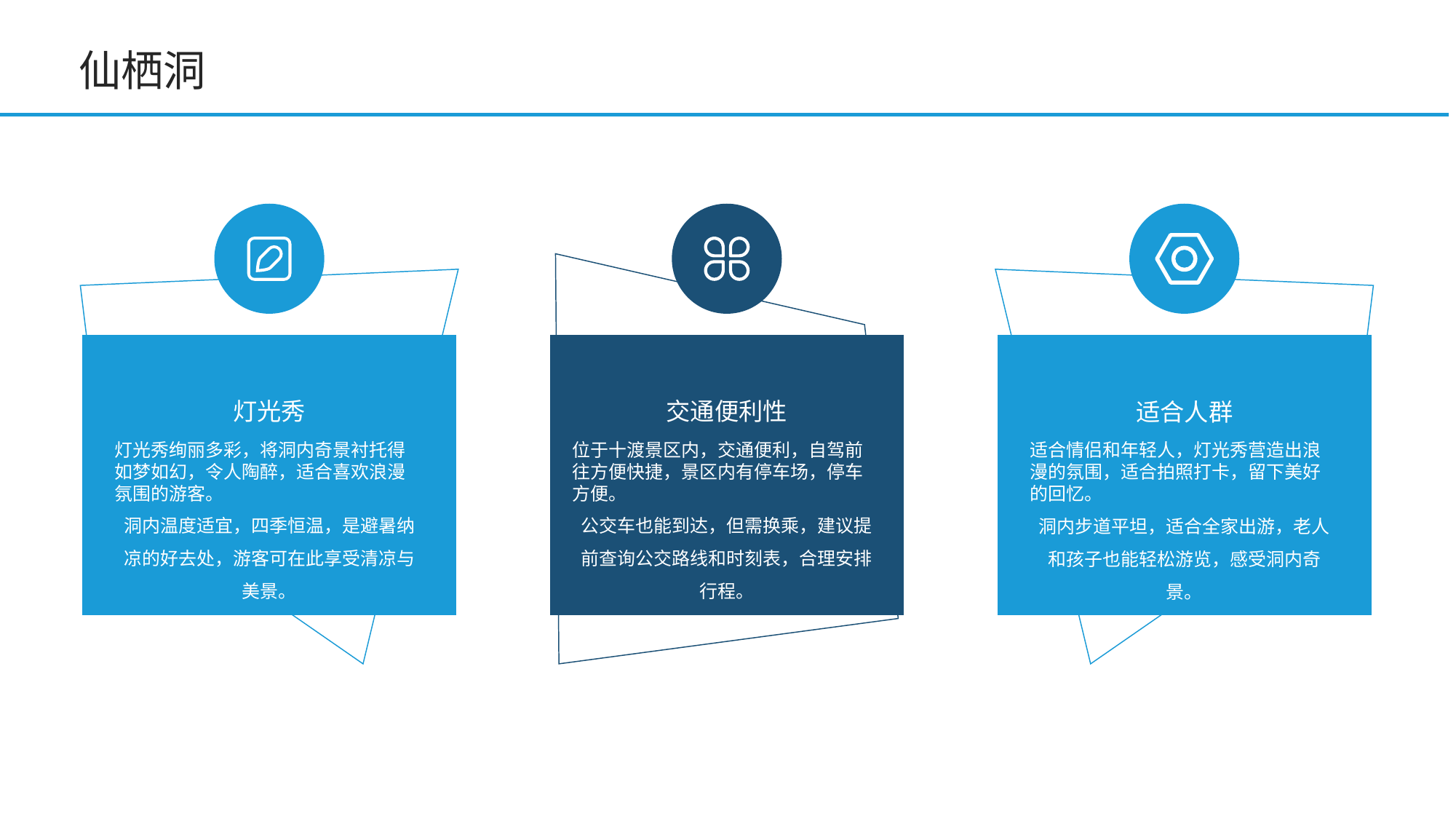

仙栖洞

灯光秀
交通便利性
适合人群
灯光秀绚丽多彩，将洞内奇景衬托得如梦如幻，令人陶醉，适合喜欢浪漫氛围的游客。
洞内温度适宜，四季恒温，是避暑纳凉的好去处，游客可在此享受清凉与美景。
位于十渡景区内，交通便利，自驾前往方便快捷，景区内有停车场，停车方便。
公交车也能到达，但需换乘，建议提前查询公交路线和时刻表，合理安排行程。
适合情侣和年轻人，灯光秀营造出浪漫的氛围，适合拍照打卡，留下美好的回忆。
洞内步道平坦，适合全家出游，老人和孩子也能轻松游览，感受洞内奇景。